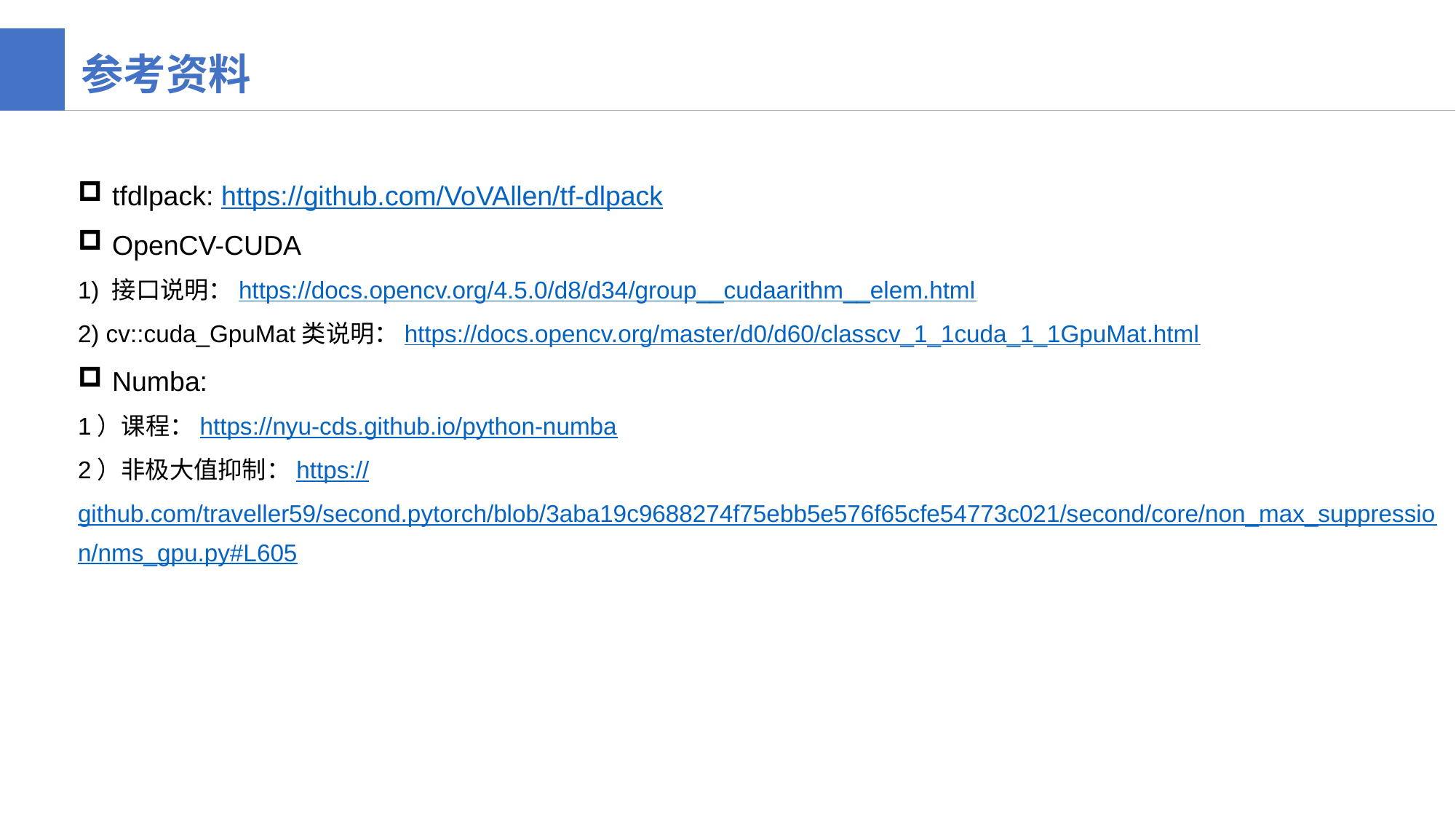

参考资料
tfdlpack: https://github.com/VoVAllen/tf-dlpack
OpenCV-CUDA
1) 接口说明：https://docs.opencv.org/4.5.0/d8/d34/group__cudaarithm__elem.html
2) cv::cuda_GpuMat类说明：https://docs.opencv.org/master/d0/d60/classcv_1_1cuda_1_1GpuMat.html
Numba:
1）课程：https://nyu-cds.github.io/python-numba
2）非极大值抑制：https://github.com/traveller59/second.pytorch/blob/3aba19c9688274f75ebb5e576f65cfe54773c021/second/core/non_max_suppression/nms_gpu.py#L605